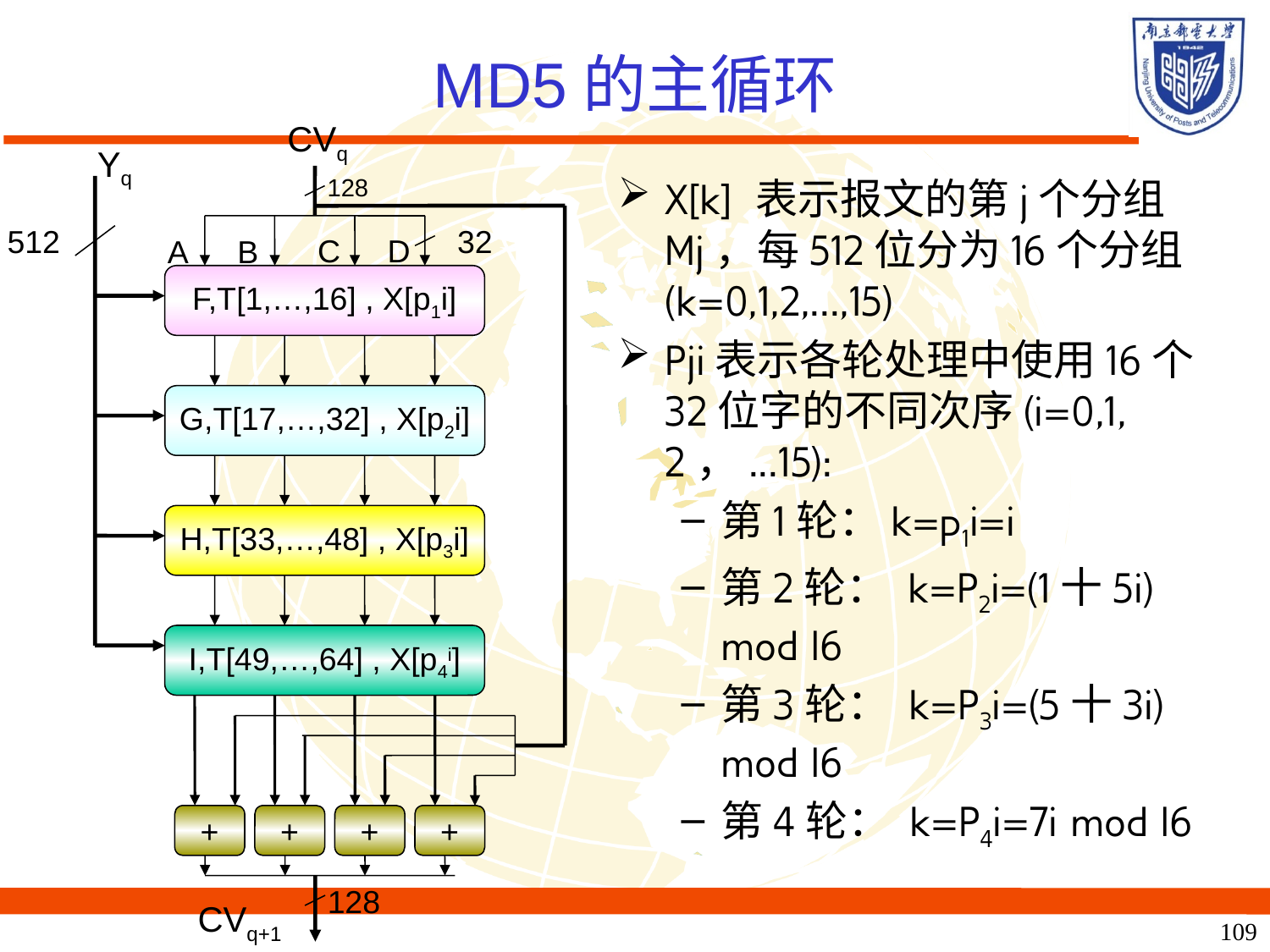

# MD5的主循环
CVq
Yq

128

512

32
C
D

A
B

F,T[1,…,16] , X[p1i]

G,T[17,…,32] , X[p2i]

H,T[33,…,48] , X[p3i]

I,T[49,…,64] , X[p4i]

+
+
+
+

128

CVq+1
X[k] 表示报文的第j个分组Mj，每512位分为16个分组(k=0,1,2,...,15)
Pji表示各轮处理中使用16个32位字的不同次序(i=0,1,2，...15):
第1轮：k=p1i=i
第2轮： k=P2i=(1十5i) mod l6
第3轮： k=P3i=(5十3i) mod l6
第4轮： k=P4i=7i mod l6
109